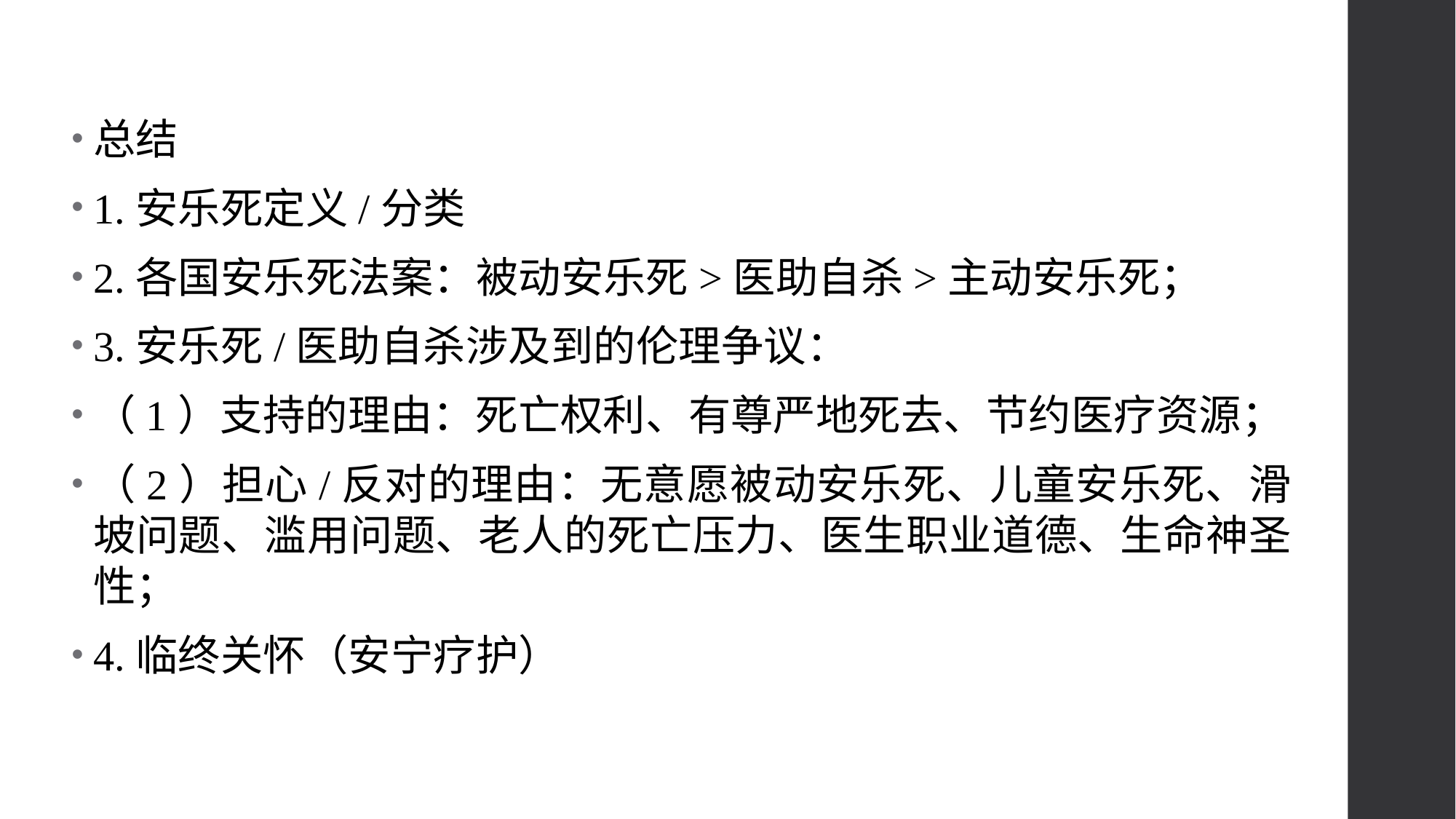

总结
1.安乐死定义/分类
2.各国安乐死法案：被动安乐死>医助自杀>主动安乐死；
3.安乐死/医助自杀涉及到的伦理争议：
（1）支持的理由：死亡权利、有尊严地死去、节约医疗资源；
（2）担心/反对的理由：无意愿被动安乐死、儿童安乐死、滑坡问题、滥用问题、老人的死亡压力、医生职业道德、生命神圣性；
4.临终关怀（安宁疗护）